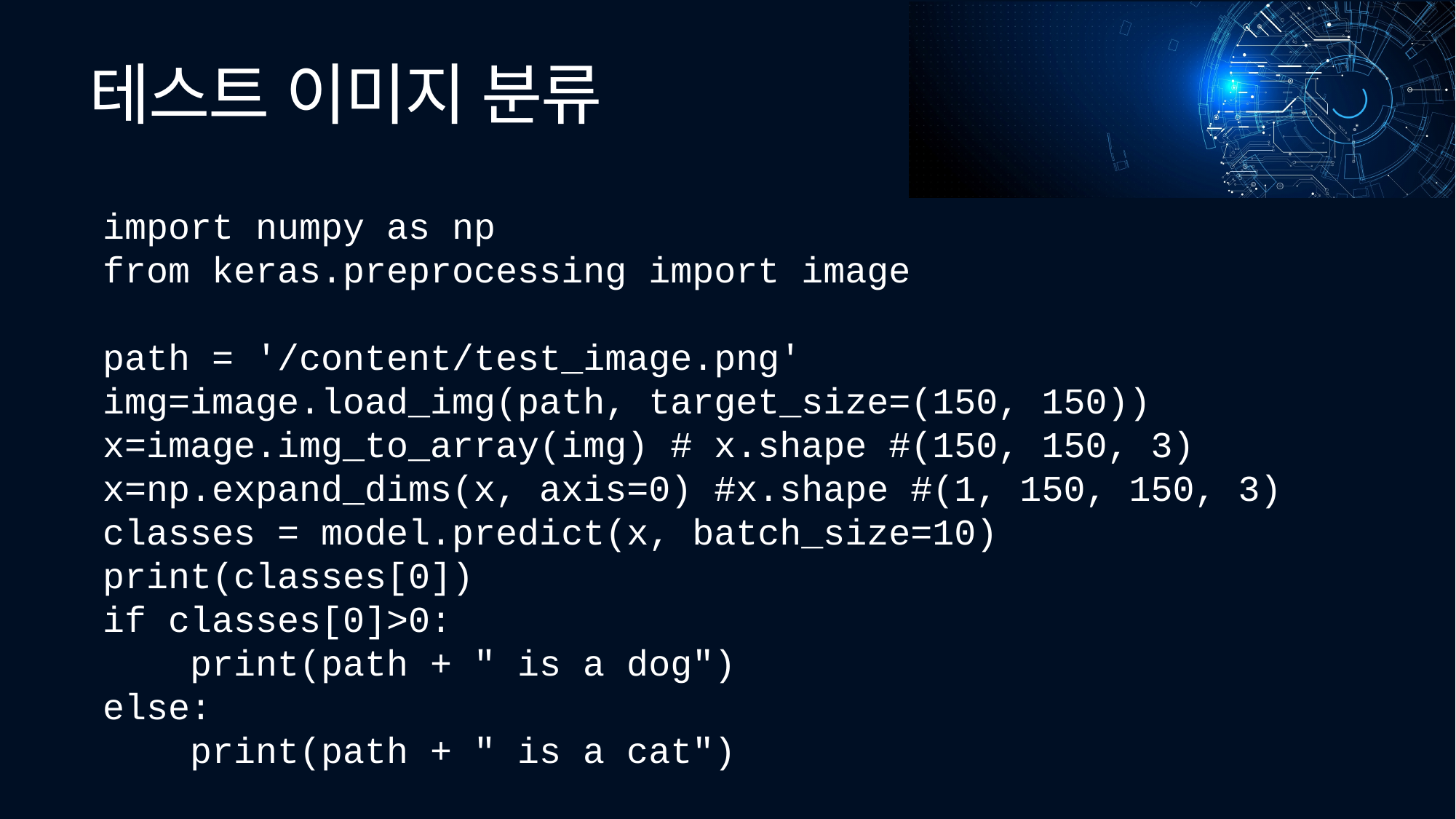

# 테스트 이미지 분류
import numpy as np
from keras.preprocessing import image
path = '/content/test_image.png'
img=image.load_img(path, target_size=(150, 150))
x=image.img_to_array(img) # x.shape #(150, 150, 3)
x=np.expand_dims(x, axis=0) #x.shape #(1, 150, 150, 3)
classes = model.predict(x, batch_size=10)
print(classes[0])
if classes[0]>0:
    print(path + " is a dog")
else:
    print(path + " is a cat")